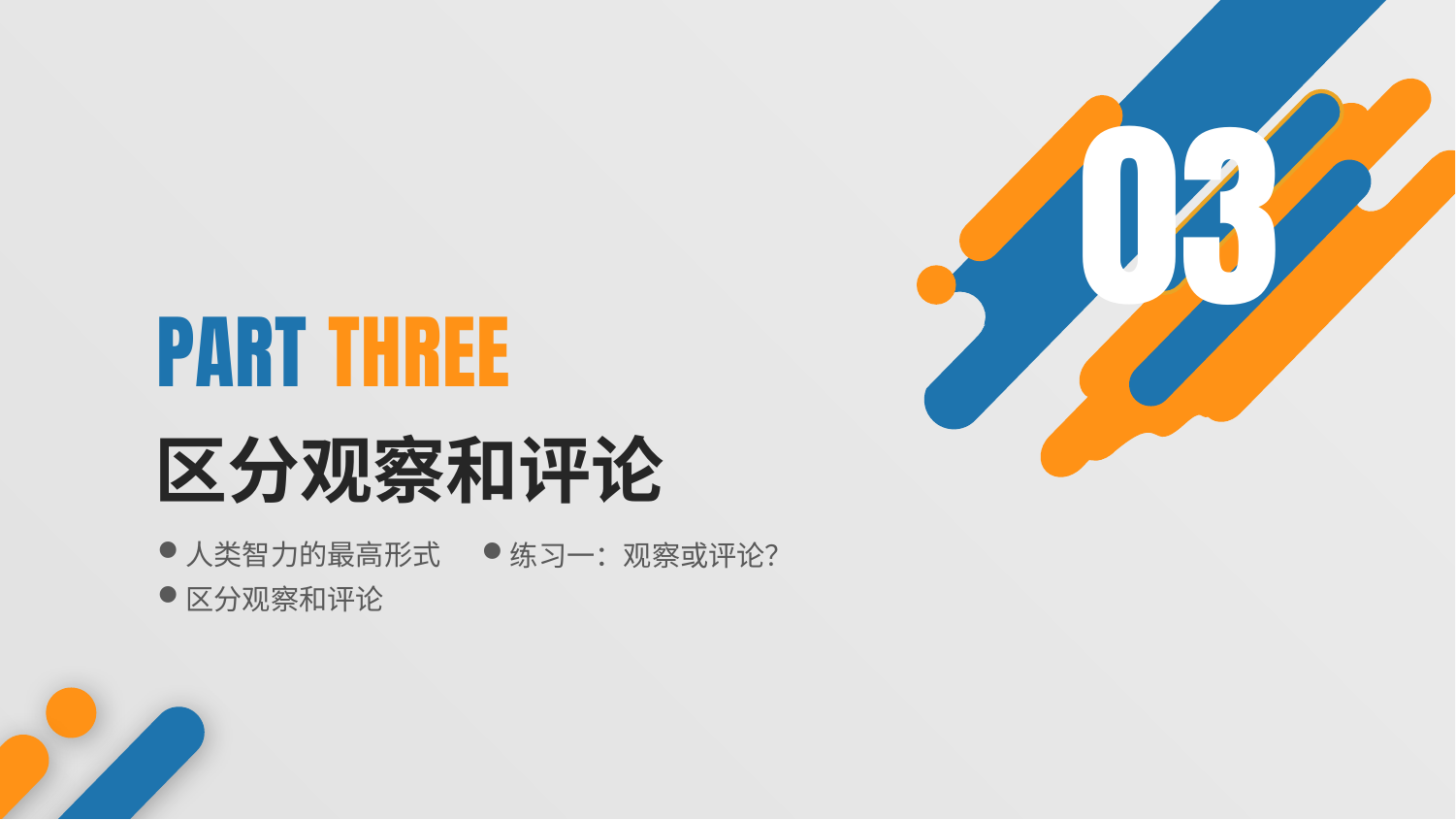

03
PART THREE
区分观察和评论
人类智力的最高形式
练习一：观察或评论？
区分观察和评论